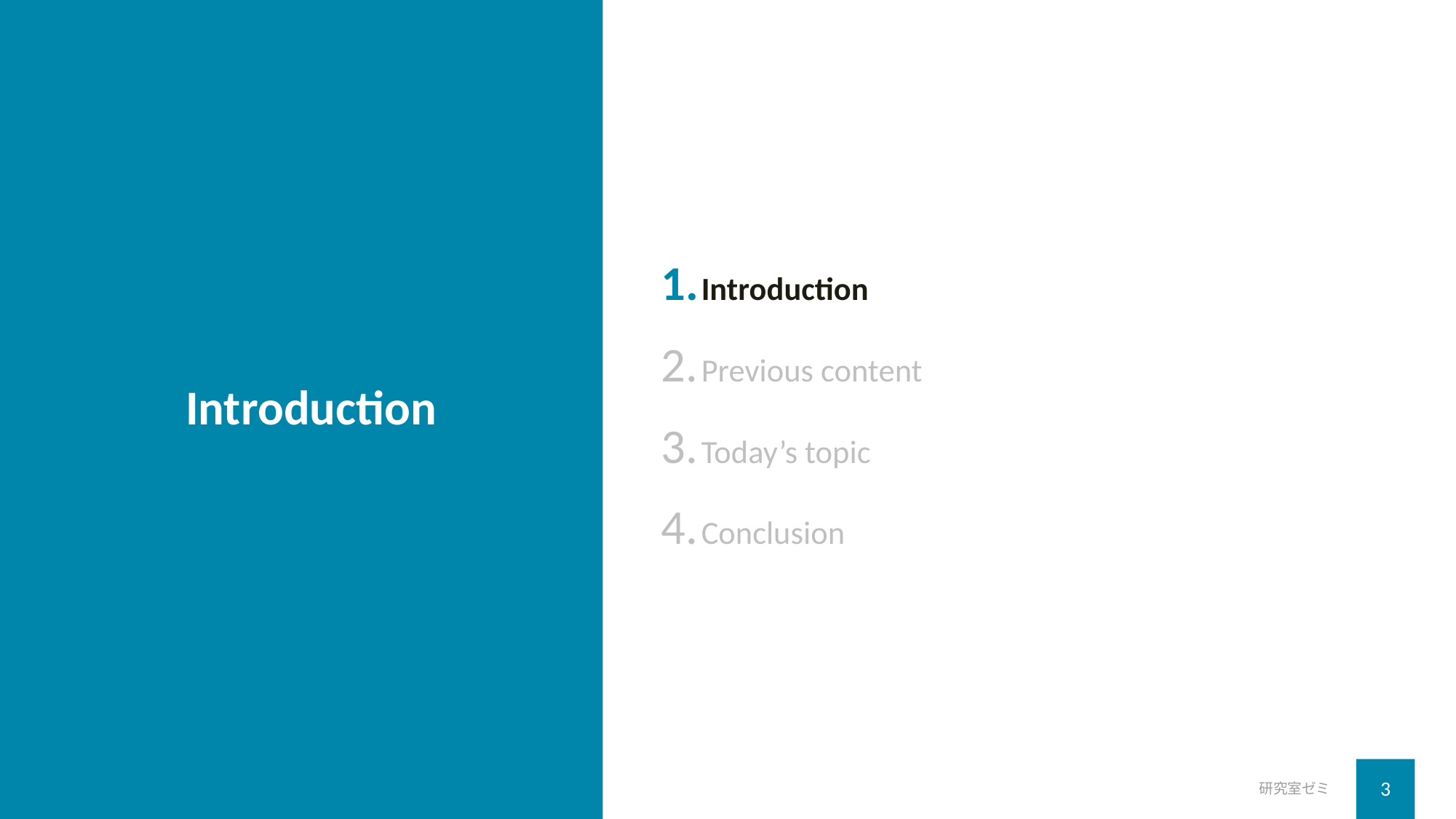

Introduction
Previous content
Today’s topic
Conclusion
# Introduction
研究室ゼミ
3